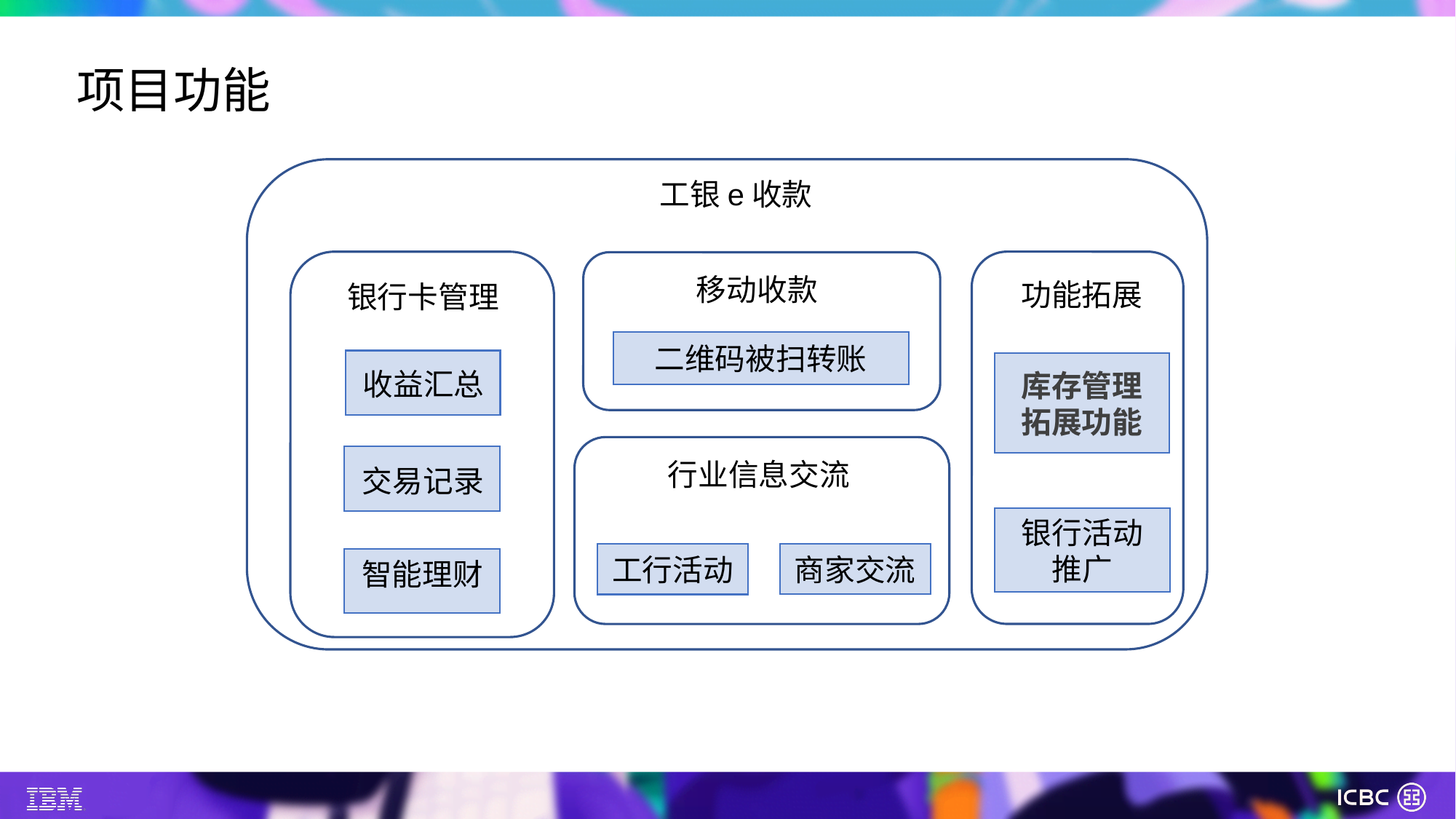

项目功能

工银e收款

银行卡管理

收益汇总

交易记录
智能理财

功能拓展
库存管理
拓展功能

移动收款
二维码被扫转账

行业信息交流
商家交流
工行活动
银行活动
推广